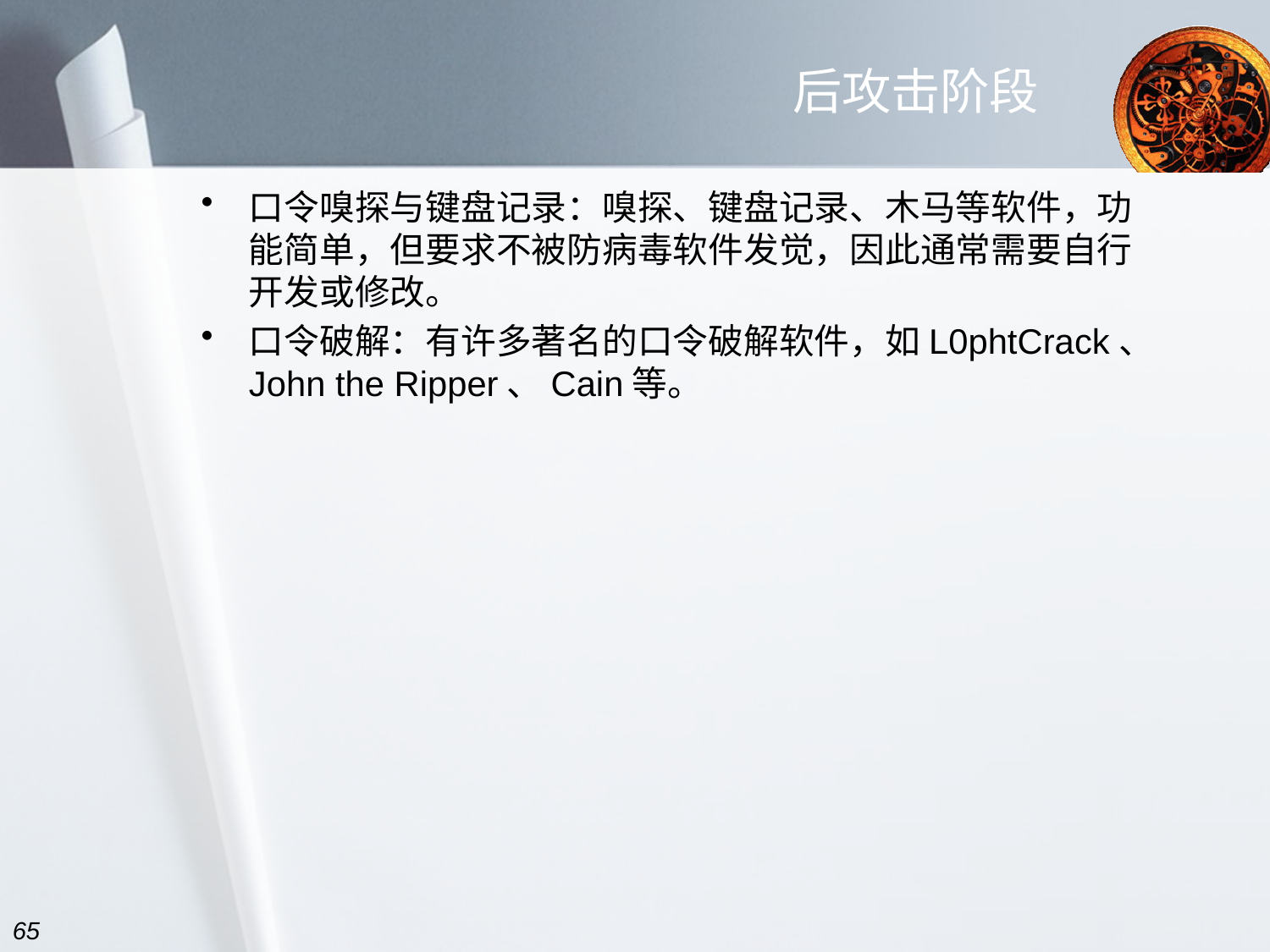

# 后攻击阶段
口令嗅探与键盘记录：嗅探、键盘记录、木马等软件，功能简单，但要求不被防病毒软件发觉，因此通常需要自行开发或修改。
口令破解：有许多著名的口令破解软件，如L0phtCrack、John the Ripper、Cain等。

65